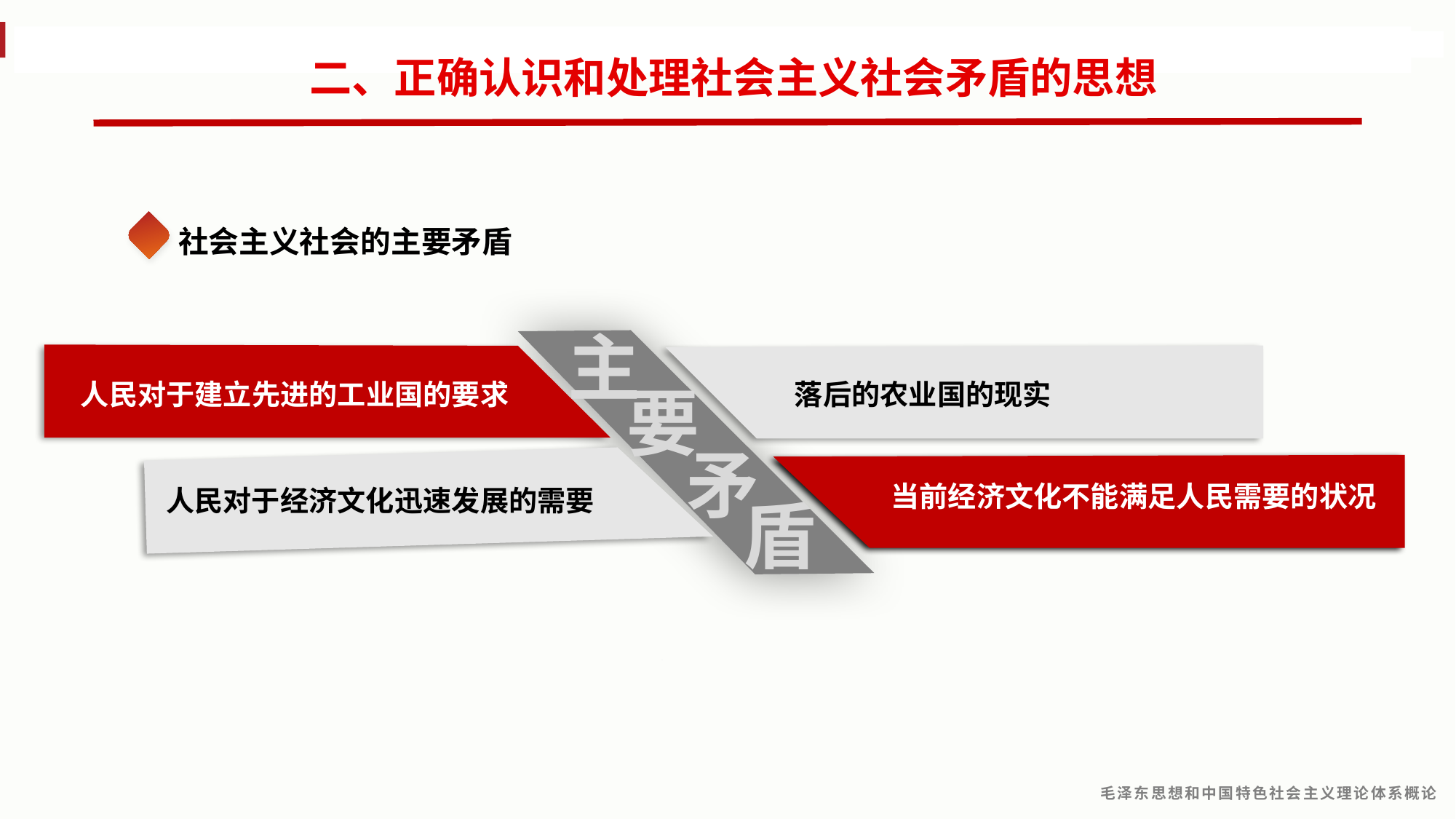

二、正确认识和处理社会主义社会矛盾的思想
第四章 社会主义建设道路初步探索的理论成果

社会主义社会的主要矛盾

主

落后的农业国的现实
人民对于建立先进的工业国的要求
要
矛

当前经济文化不能满足人民需要的状况
人民对于经济文化迅速发展的需要
盾